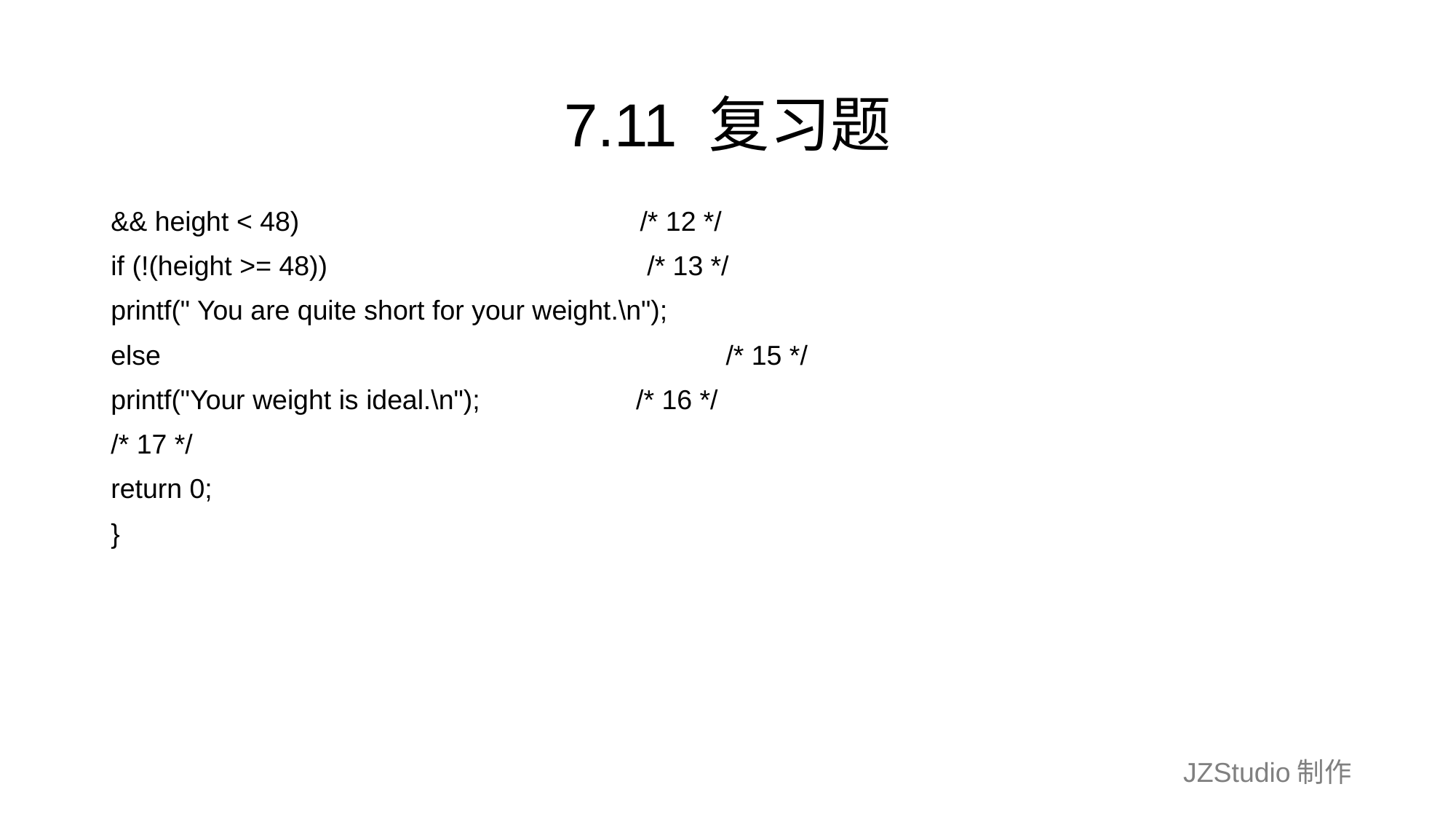

# 7.11 复习题
&& height < 48)　　　　　　　　　　　　/* 12 */
if (!(height >= 48))　　　　　　　　　　　 /* 13 */
printf(" You are quite short for your weight.\n");
else　　　　　　　　　　　　　　　　　　　　 /* 15 */
printf("Your weight is ideal.\n");　　　　　 /* 16 */
/* 17 */
return 0;
}